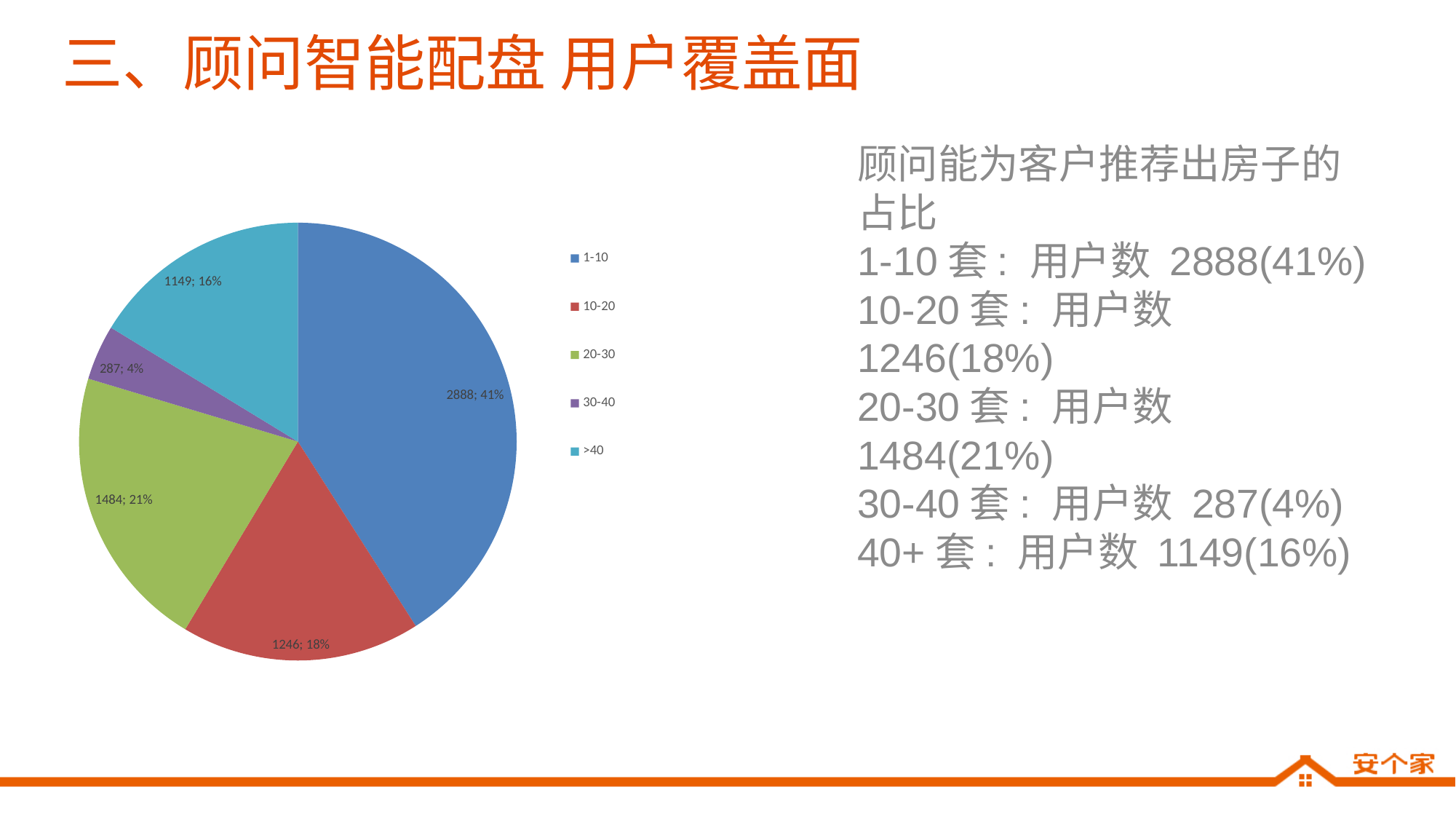

# 三、顾问智能配盘 用户覆盖面
顾问能为客户推荐出房子的占比
1-10套: 用户数 2888(41%)
10-20套: 用户数 1246(18%)
20-30套: 用户数 1484(21%)
30-40套: 用户数 287(4%)
40+套: 用户数 1149(16%)

### Chart

| Category | 用户数 |
|---|---|
| 1-10 | 2888.0 |
| 10-20 | 1246.0 |
| 20-30 | 1484.0 |
| 30-40 | 287.0 |
| >40 | 1149.0 |